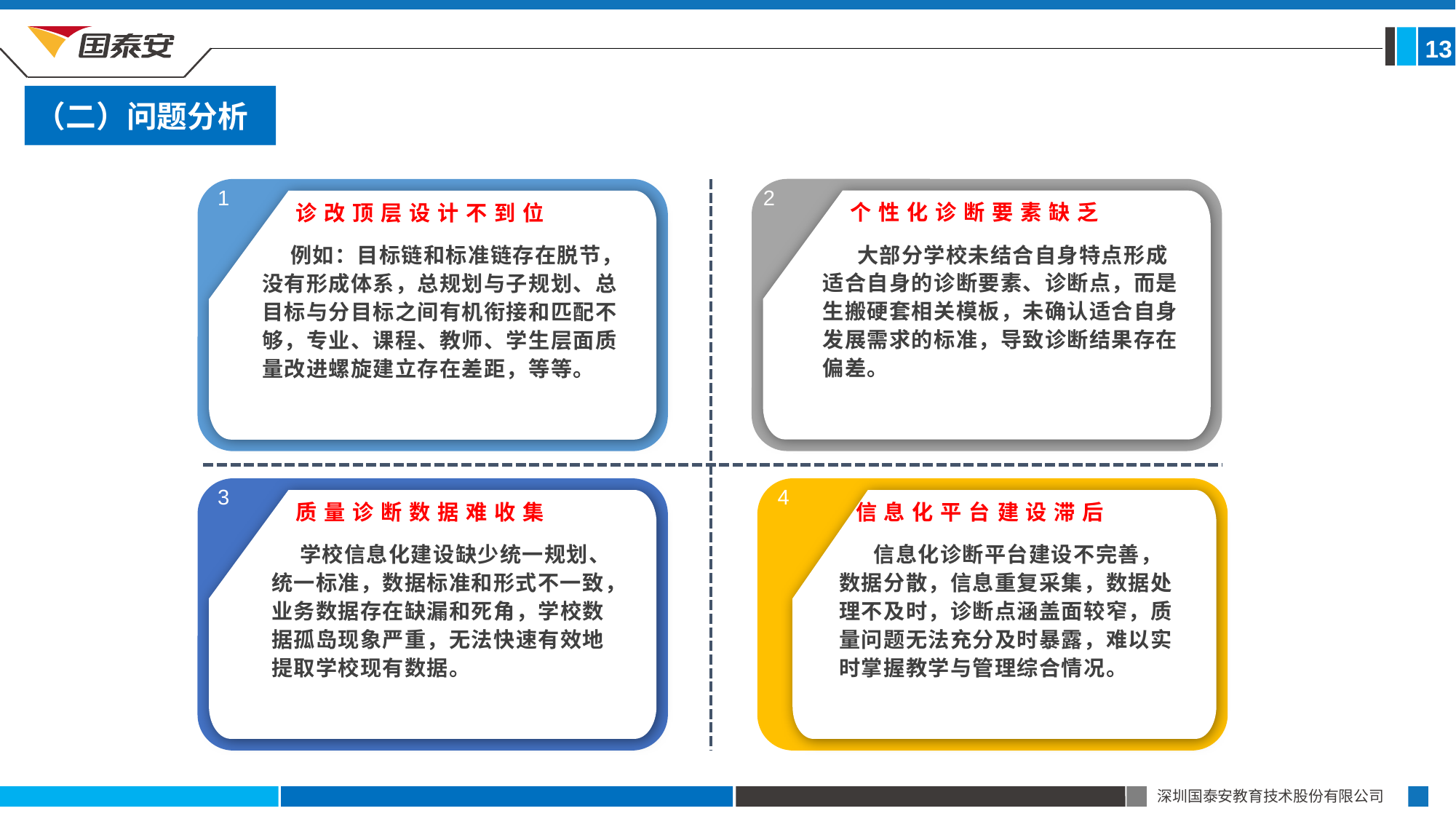

13
（二）问题分析
2

个性化诊断要素缺乏

     大部分学校未结合自身特点形成适合自身的诊断要素、诊断点，而是生搬硬套相关模板，未确认适合自身发展需求的标准，导致诊断结果存在偏差。

1
诊改顶层设计不到位

    例如：目标链和标准链存在脱节，没有形成体系，总规划与子规划、总目标与分目标之间有机衔接和匹配不够，专业、课程、教师、学生层面质量改进螺旋建立存在差距，等等。

4
信息化平台建设滞后

     信息化诊断平台建设不完善，数据分散，信息重复采集，数据处理不及时，诊断点涵盖面较窄，质量问题无法充分及时暴露，难以实时掌握教学与管理综合情况。

3
质量诊断数据难收集

    学校信息化建设缺少统一规划、统一标准，数据标准和形式不一致，业务数据存在缺漏和死角，学校数据孤岛现象严重，无法快速有效地提取学校现有数据。